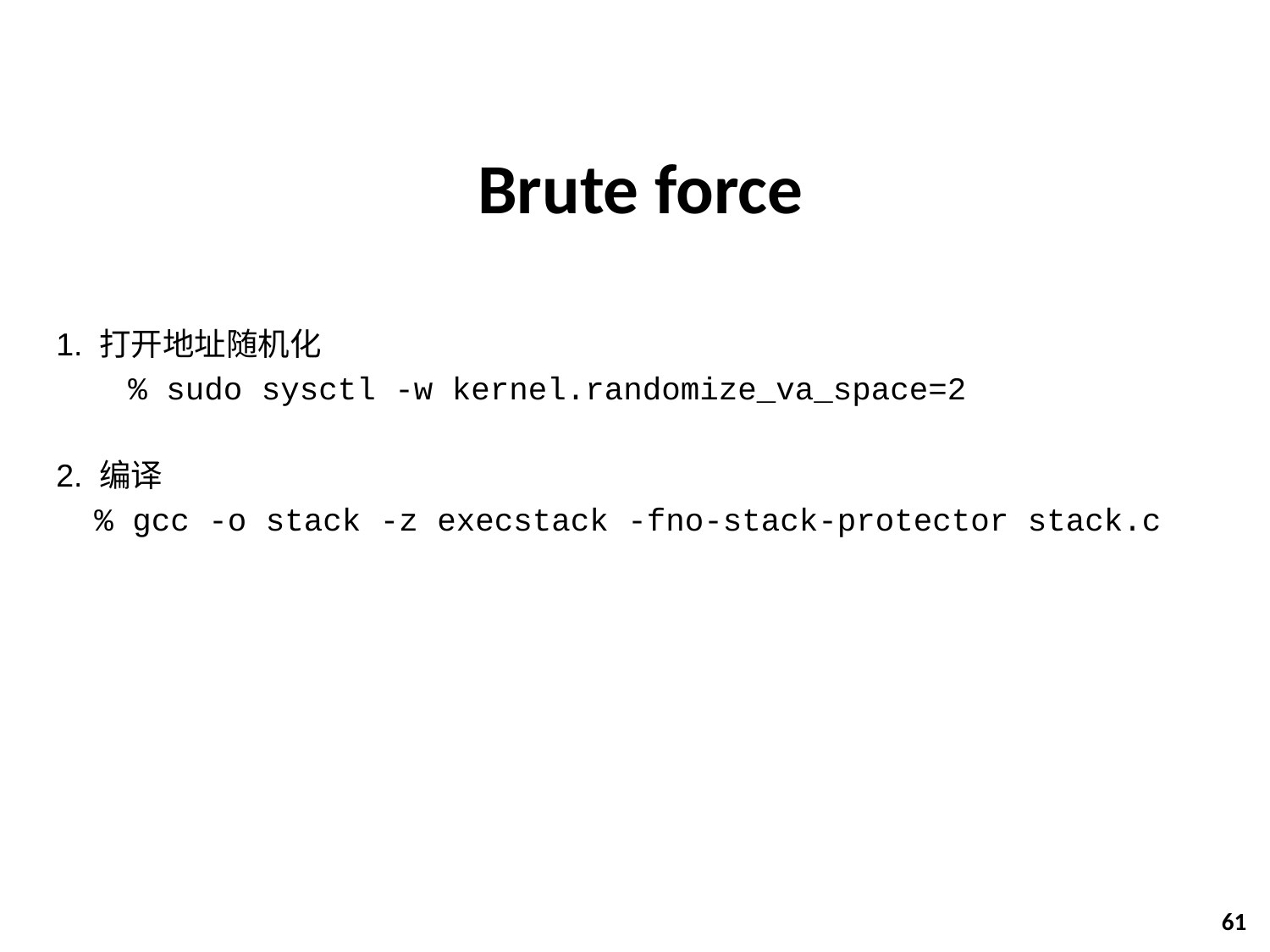

# Brute force
1. 打开地址随机化
          % sudo sysctl -w kernel.randomize_va_space=2

2. 编译
  % gcc -o stack -z execstack -fno-stack-protector stack.c

61